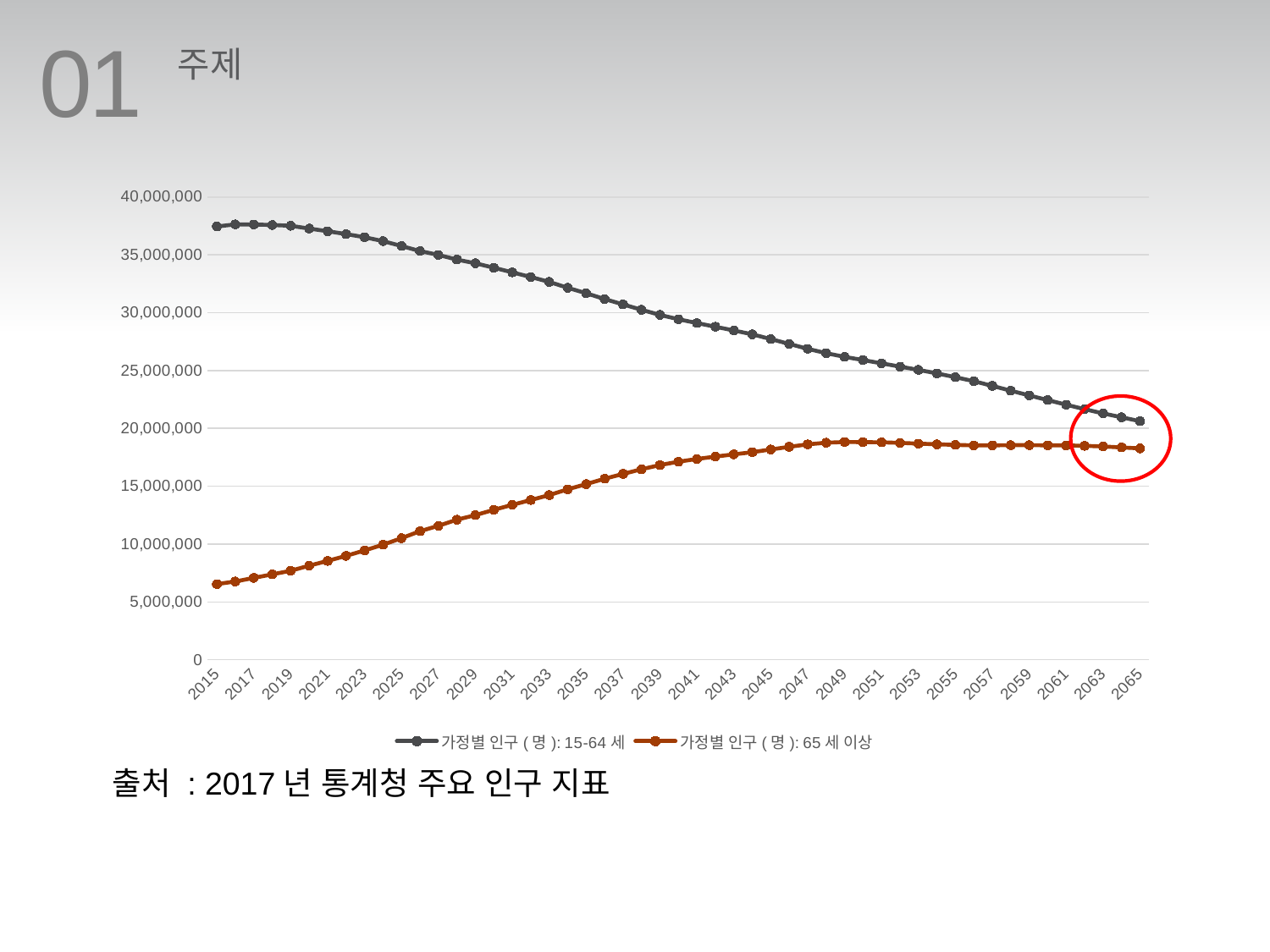

01
주제

### Chart

| Category | 가정별 | 가정별 |
|---|---|---|
| 2015 | 37443896.0 | 6541168.0 |
| 2016 | 37626546.0 | 6762842.0 |
| 2017 | 37619640.0 | 7075518.0 |
| 2018 | 37573903.0 | 7380510.0 |
| 2019 | 37505502.0 | 7693721.0 |
| 2020 | 37265725.0 | 8133668.0 |
| 2021 | 37035022.0 | 8543877.0 |
| 2022 | 36787341.0 | 8978106.0 |
| 2023 | 36519406.0 | 9448894.0 |
| 2024 | 36181953.0 | 9944083.0 |
| 2025 | 35756863.0 | 10507986.0 |
| 2026 | 35319747.0 | 11107924.0 |
| 2027 | 34989213.0 | 11579070.0 |
| 2028 | 34584079.0 | 12102981.0 |
| 2029 | 34265734.0 | 12498444.0 |
| 2030 | 33877527.0 | 12955095.0 |
| 2031 | 33479984.0 | 13390564.0 |
| 2032 | 33080122.0 | 13804244.0 |
| 2033 | 32657203.0 | 14229787.0 |
| 2034 | 32145201.0 | 14731255.0 |
| 2035 | 31676747.0 | 15175901.0 |
| 2036 | 31174353.0 | 15641443.0 |
| 2037 | 30707296.0 | 16059687.0 |
| 2038 | 30245401.0 | 16461410.0 |
| 2039 | 29804191.0 | 16830909.0 |
| 2040 | 29431144.0 | 17120010.0 |
| 2041 | 29096941.0 | 17356804.0 |
| 2042 | 28782376.0 | 17558811.0 |
| 2043 | 28459494.0 | 17752393.0 |
| 2044 | 28124832.0 | 17939353.0 |
| 2045 | 27717509.0 | 18179045.0 |
| 2046 | 27299585.0 | 18407937.0 |
| 2047 | 26875919.0 | 18619551.0 |
| 2048 | 26499178.0 | 18760624.0 |
| 2049 | 26179789.0 | 18820443.0 |
| 2050 | 25904596.0 | 18812645.0 |
| 2051 | 25616462.0 | 18794970.0 |
| 2052 | 25335845.0 | 18747578.0 |
| 2053 | 25054621.0 | 18681410.0 |
| 2054 | 24750466.0 | 18621977.0 |
| 2055 | 24421455.0 | 18573573.0 |
| 2056 | 24076870.0 | 18529263.0 |
| 2057 | 23671150.0 | 18536944.0 |
| 2058 | 23254442.0 | 18548868.0 |
| 2059 | 22846271.0 | 18547393.0 |
| 2060 | 22444457.0 | 18536378.0 |
| 2061 | 22040378.0 | 18525372.0 |
| 2062 | 21657790.0 | 18491058.0 |
| 2063 | 21291966.0 | 18438801.0 |
| 2064 | 20959596.0 | 18352197.0 |
| 2065 | 20619500.0 | 18272966.0 |
출처 : 2017년 통계청 주요 인구 지표